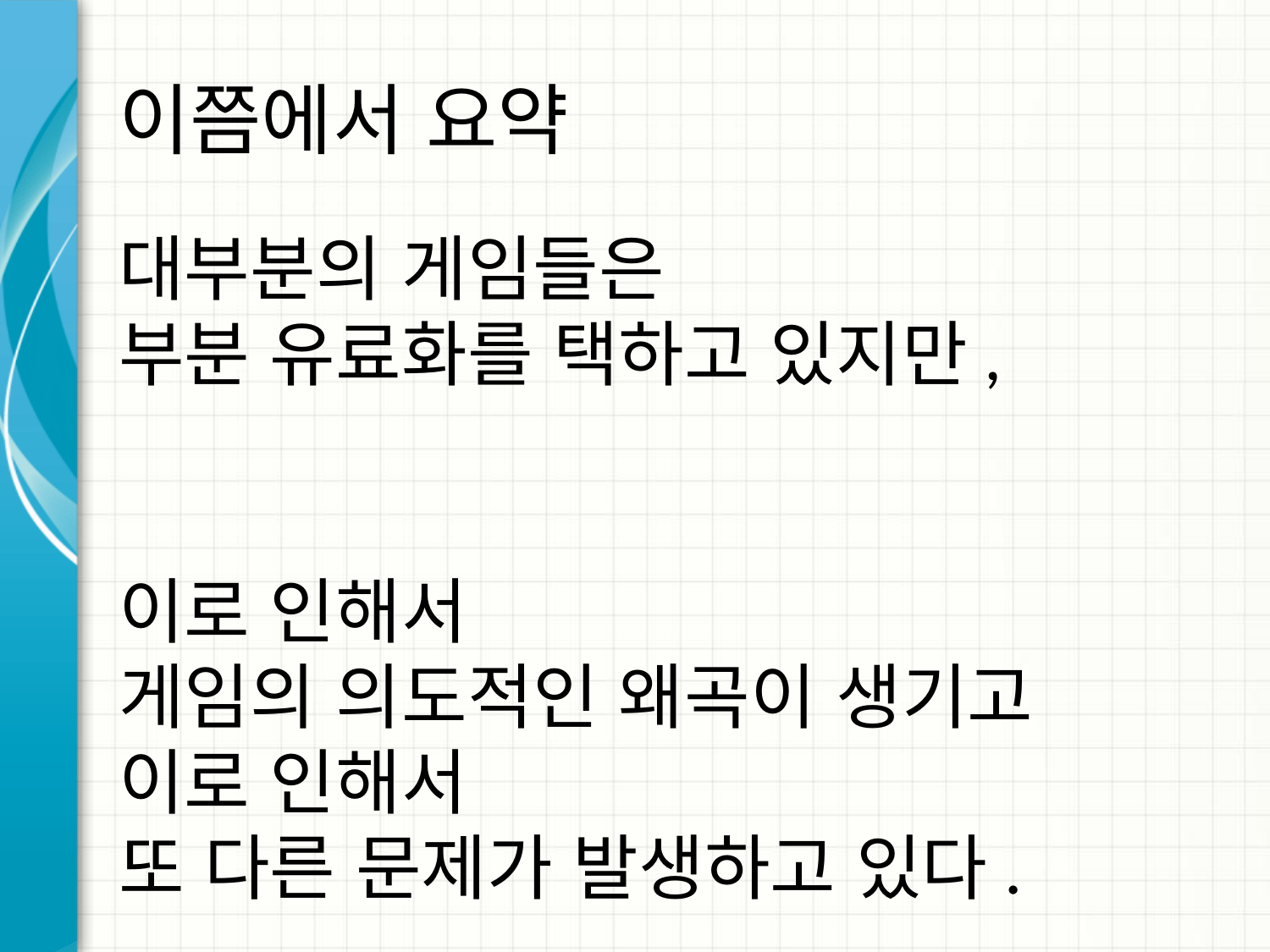

# 이쯤에서 요약
대부분의 게임들은
부분 유료화를 택하고 있지만,

이로 인해서
게임의 의도적인 왜곡이 생기고
이로 인해서
또 다른 문제가 발생하고 있다.